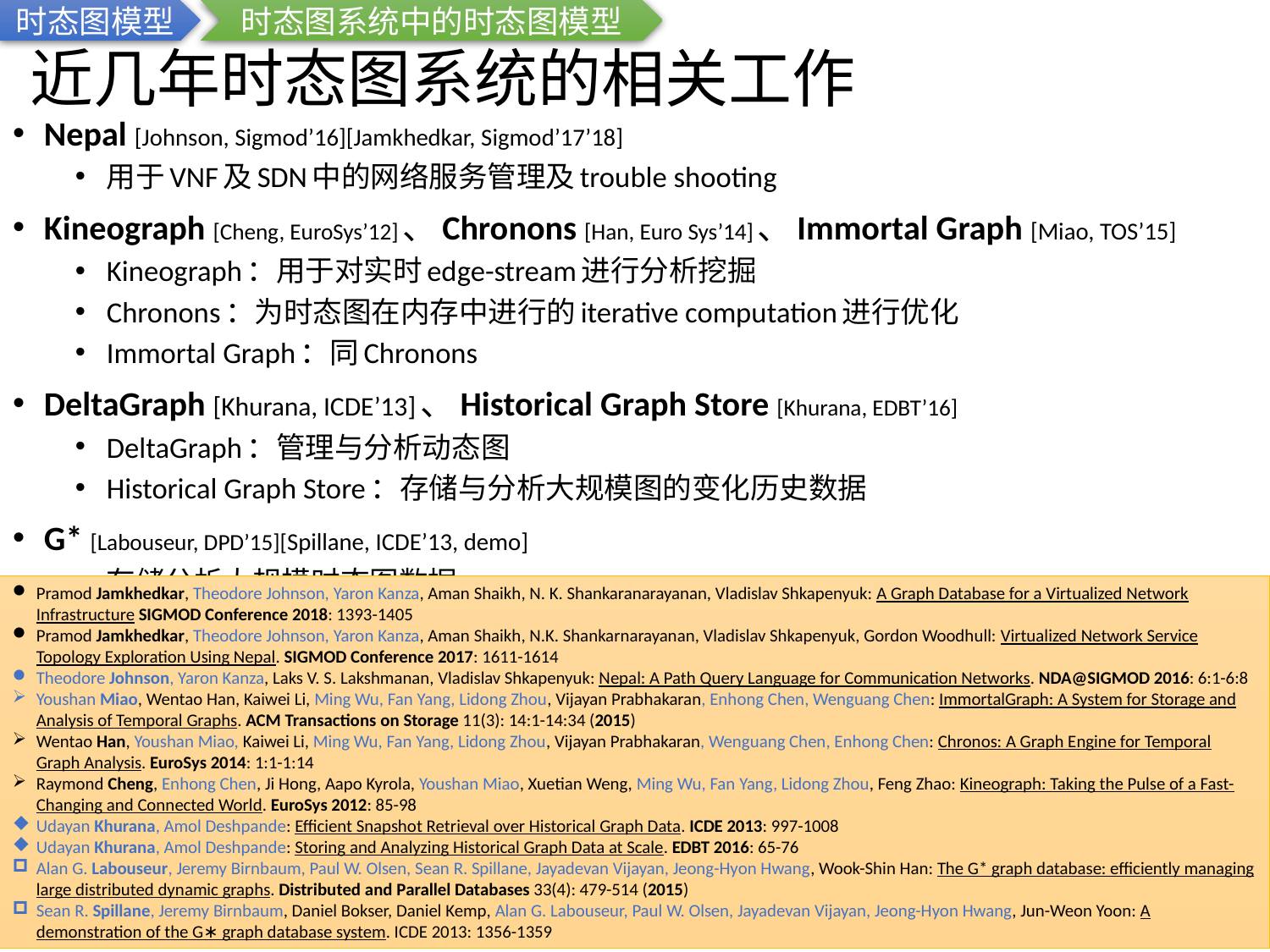

时态图模型
时态图系统中的时态图模型
# 近几年时态图系统的相关工作
Nepal [Johnson, Sigmod’16][Jamkhedkar, Sigmod’17’18]
用于VNF及SDN中的网络服务管理及trouble shooting
Kineograph [Cheng, EuroSys’12]、Chronons [Han, Euro Sys’14]、Immortal Graph [Miao, TOS’15]
Kineograph：用于对实时edge-stream进行分析挖掘
Chronons：为时态图在内存中进行的iterative computation进行优化
Immortal Graph：同Chronons
DeltaGraph [Khurana, ICDE’13]、Historical Graph Store [Khurana, EDBT’16]
DeltaGraph：管理与分析动态图
Historical Graph Store：存储与分析大规模图的变化历史数据
G* [Labouseur, DPD’15][Spillane, ICDE’13, demo]
存储分析大规模时态图数据
Pramod Jamkhedkar, Theodore Johnson, Yaron Kanza, Aman Shaikh, N. K. Shankaranarayanan, Vladislav Shkapenyuk: A Graph Database for a Virtualized Network Infrastructure SIGMOD Conference 2018: 1393-1405
Pramod Jamkhedkar, Theodore Johnson, Yaron Kanza, Aman Shaikh, N.K. Shankarnarayanan, Vladislav Shkapenyuk, Gordon Woodhull: Virtualized Network Service Topology Exploration Using Nepal. SIGMOD Conference 2017: 1611-1614
Theodore Johnson, Yaron Kanza, Laks V. S. Lakshmanan, Vladislav Shkapenyuk: Nepal: A Path Query Language for Communication Networks. NDA@SIGMOD 2016: 6:1-6:8
Youshan Miao, Wentao Han, Kaiwei Li, Ming Wu, Fan Yang, Lidong Zhou, Vijayan Prabhakaran, Enhong Chen, Wenguang Chen: ImmortalGraph: A System for Storage and Analysis of Temporal Graphs. ACM Transactions on Storage 11(3): 14:1-14:34 (2015)
Wentao Han, Youshan Miao, Kaiwei Li, Ming Wu, Fan Yang, Lidong Zhou, Vijayan Prabhakaran, Wenguang Chen, Enhong Chen: Chronos: A Graph Engine for Temporal Graph Analysis. EuroSys 2014: 1:1-1:14
Raymond Cheng, Enhong Chen, Ji Hong, Aapo Kyrola, Youshan Miao, Xuetian Weng, Ming Wu, Fan Yang, Lidong Zhou, Feng Zhao: Kineograph: Taking the Pulse of a Fast-Changing and Connected World. EuroSys 2012: 85-98
Udayan Khurana, Amol Deshpande: Efficient Snapshot Retrieval over Historical Graph Data. ICDE 2013: 997-1008
Udayan Khurana, Amol Deshpande: Storing and Analyzing Historical Graph Data at Scale. EDBT 2016: 65-76
Alan G. Labouseur, Jeremy Birnbaum, Paul W. Olsen, Sean R. Spillane, Jayadevan Vijayan, Jeong-Hyon Hwang, Wook-Shin Han: The G* graph database: efficiently managing large distributed dynamic graphs. Distributed and Parallel Databases 33(4): 479-514 (2015)
Sean R. Spillane, Jeremy Birnbaum, Daniel Bokser, Daniel Kemp, Alan G. Labouseur, Paul W. Olsen, Jayadevan Vijayan, Jeong-Hyon Hwang, Jun-Weon Yoon: A demonstration of the G∗ graph database system. ICDE 2013: 1356-1359